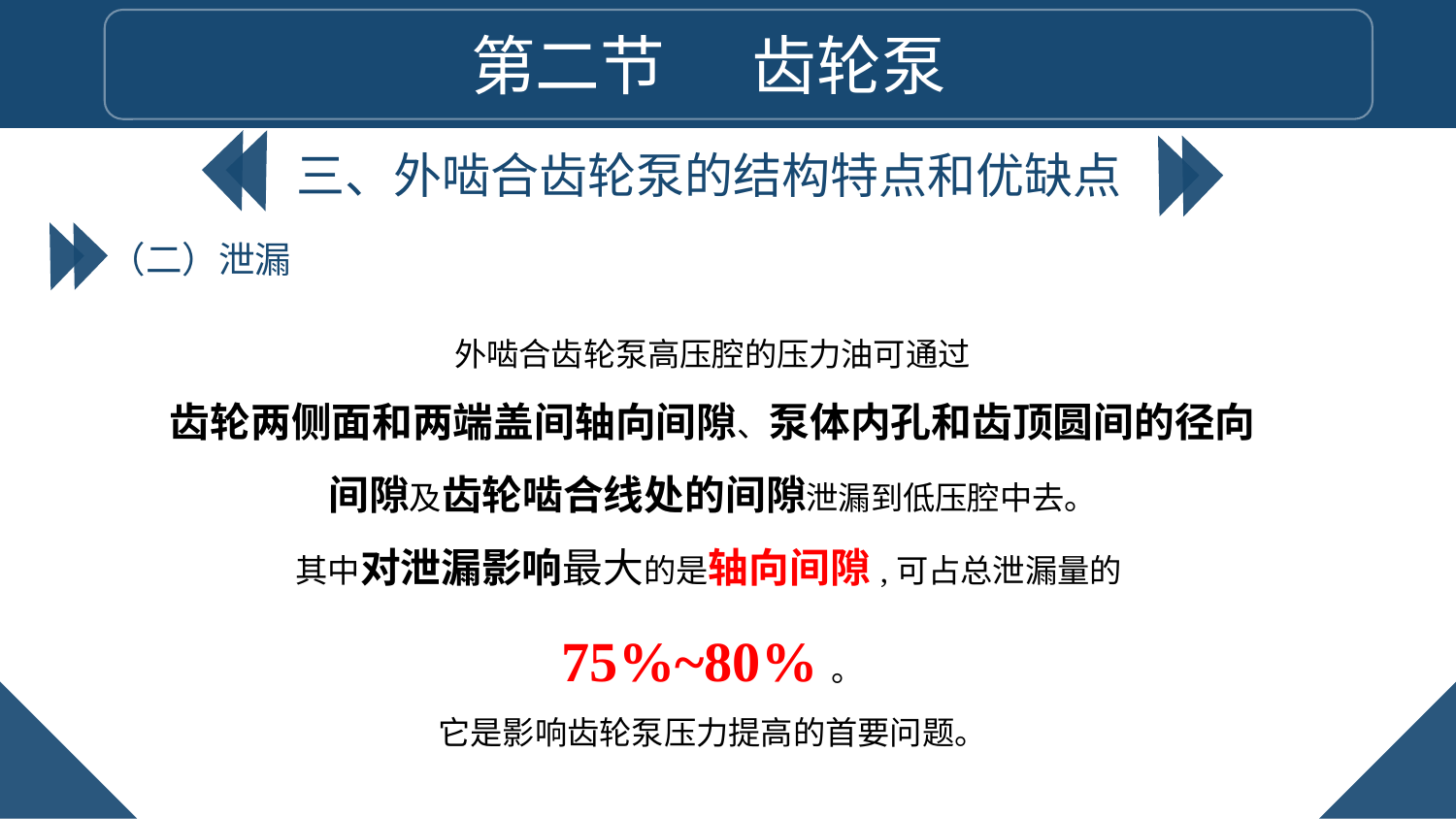

第二节      齿轮泵
三、外啮合齿轮泵的结构特点和优缺点

（二）泄漏

外啮合齿轮泵高压腔的压力油可通过
齿轮两侧面和两端盖间轴向间隙、泵体内孔和齿顶圆间的径向间隙及齿轮啮合线处的间隙泄漏到低压腔中去。
其中对泄漏影响最大的是轴向间隙,可占总泄漏量的75%~80%。
它是影响齿轮泵压力提高的首要问题。